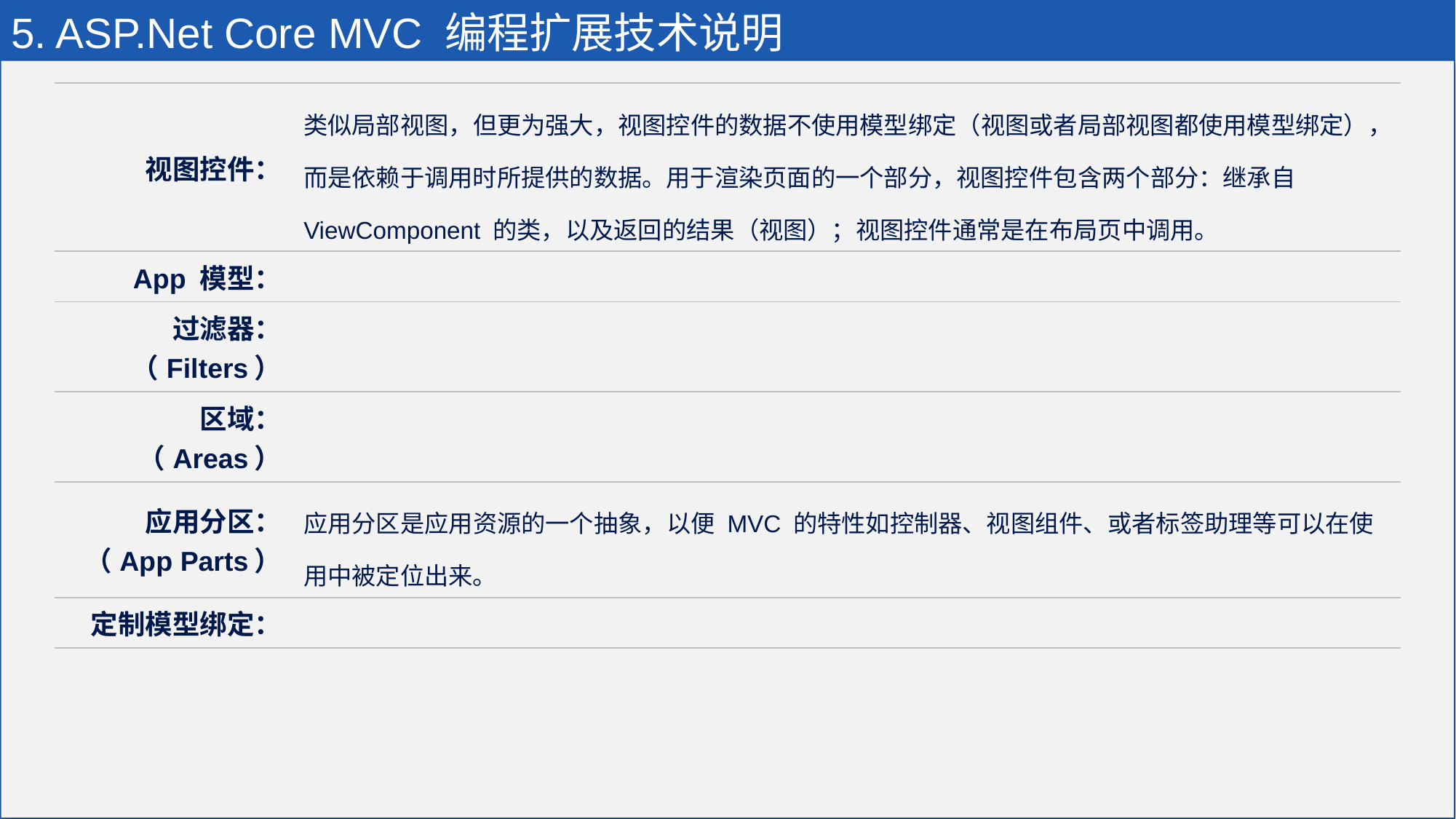

# 5. ASP.Net Core MVC 编程扩展技术说明
| 视图控件： | 类似局部视图，但更为强大，视图控件的数据不使用模型绑定（视图或者局部视图都使用模型绑定），而是依赖于调用时所提供的数据。用于渲染页面的一个部分，视图控件包含两个部分：继承自 ViewComponent 的类，以及返回的结果（视图）；视图控件通常是在布局页中调用。 |
| --- | --- |
| App 模型： |  |
| 过滤器： （Filters） |  |
| 区域： （Areas） |  |
| 应用分区： （App Parts） | 应用分区是应用资源的一个抽象，以便 MVC 的特性如控制器、视图组件、或者标签助理等可以在使用中被定位出来。 |
| 定制模型绑定： |  |